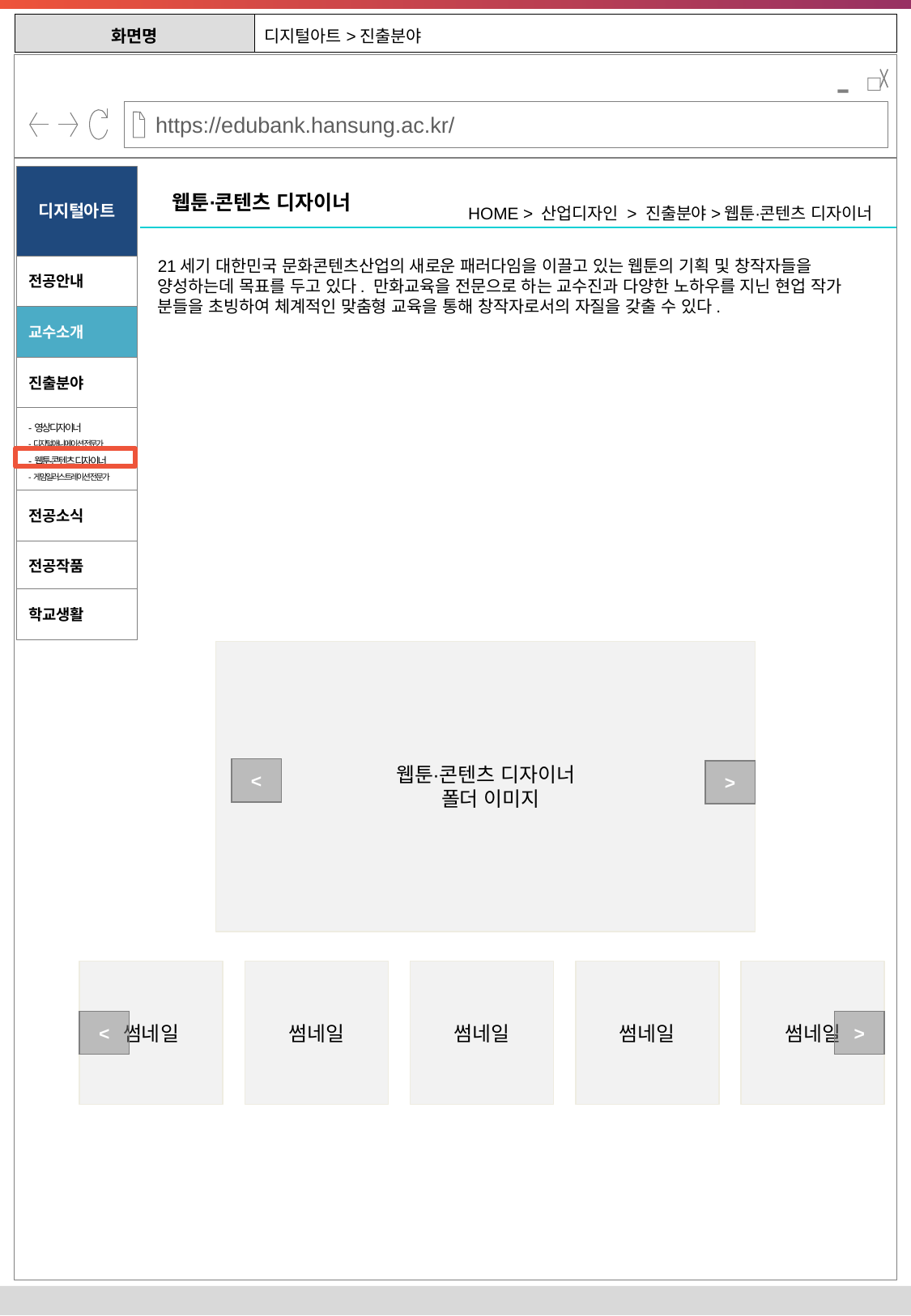

| 화면명 | 디지털아트>진출분야 |
| --- | --- |
-
디지털아트
웹툰∙콘텐츠 디자이너
HOME > 산업디자인 > 진출분야>웹툰∙콘텐츠 디자이너
21세기 대한민국 문화콘텐츠산업의 새로운 패러다임을 이끌고 있는 웹툰의 기획 및 창작자들을 양성하는데 목표를 두고 있다. 만화교육을 전문으로 하는 교수진과 다양한 노하우를 지닌 현업 작가 분들을 초빙하여 체계적인 맞춤형 교육을 통해 창작자로서의 자질을 갖출 수 있다.
전공안내
교수소개
진출분야
-영상디자이너
-디지털애니메이션 전문가
-웹툰∙콘텐츠 디자이너
-게임일러스트레이션 전문가

전공소식
전공작품
학교생활
웹툰∙콘텐츠 디자이너
 폴더 이미지
<
>
썸네일
썸네일
썸네일
썸네일
썸네일
<
>